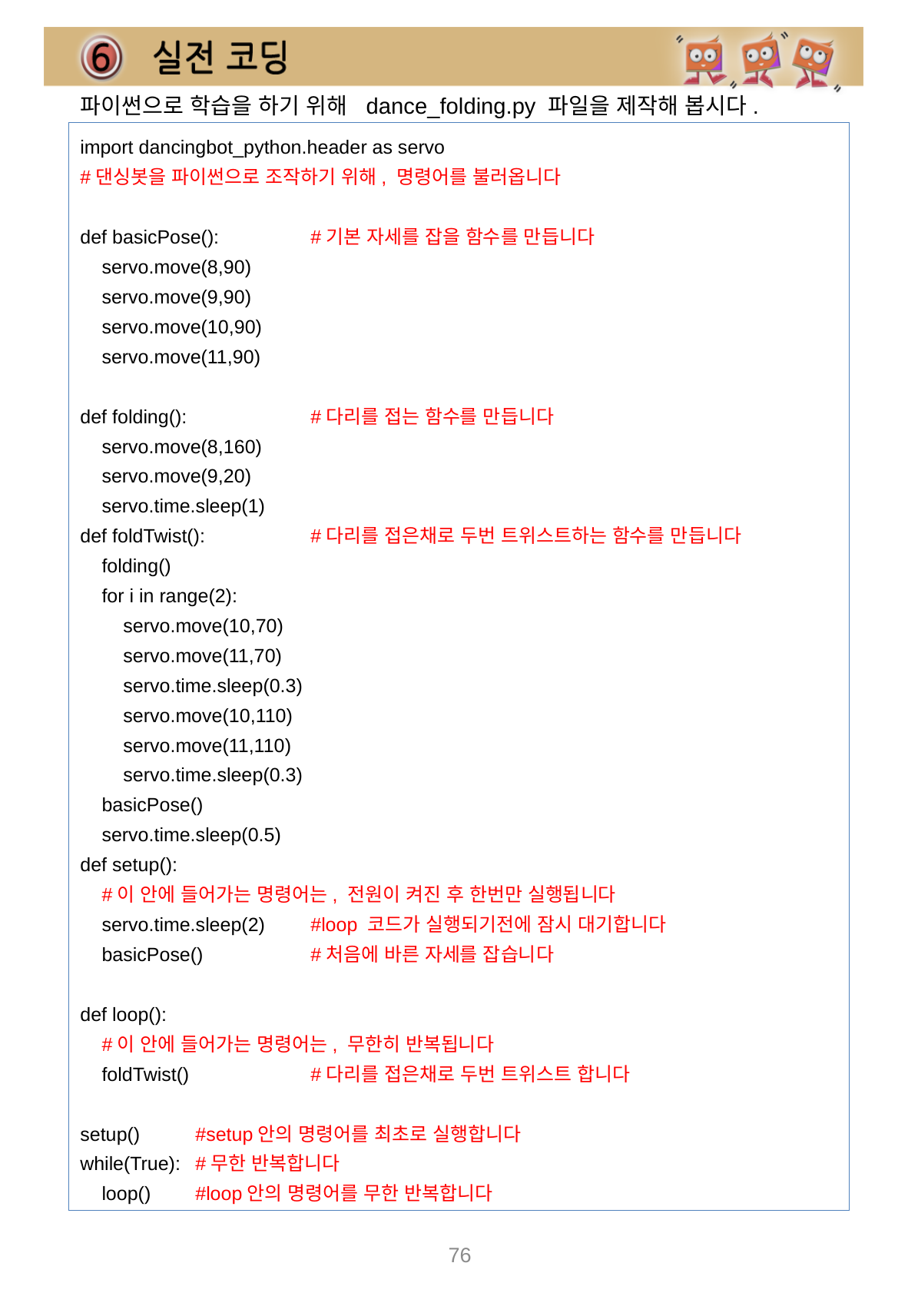

파이썬으로 학습을 하기 위해  dance_folding.py 파일을 제작해 봅시다.

import dancingbot_python.header as servo
#댄싱봇을 파이썬으로 조작하기 위해, 명령어를 불러옵니다

def basicPose():	#기본 자세를 잡을 함수를 만듭니다
    servo.move(8,90)
    servo.move(9,90)
    servo.move(10,90)
    servo.move(11,90)

def folding():		#다리를 접는 함수를 만듭니다
    servo.move(8,160)
    servo.move(9,20)
    servo.time.sleep(1)
def foldTwist():	#다리를 접은채로 두번 트위스트하는 함수를 만듭니다
    folding()
    for i in range(2):
        servo.move(10,70)
        servo.move(11,70)
        servo.time.sleep(0.3)
        servo.move(10,110)
        servo.move(11,110)
        servo.time.sleep(0.3)
    basicPose()
    servo.time.sleep(0.5)
def setup():
    #이 안에 들어가는 명령어는, 전원이 켜진 후 한번만 실행됩니다
    servo.time.sleep(2)	#loop 코드가 실행되기전에 잠시 대기합니다
    basicPose()                	#처음에 바른 자세를 잡습니다

def loop():
    #이 안에 들어가는 명령어는, 무한히 반복됩니다
    foldTwist()		#다리를 접은채로 두번 트위스트 합니다

setup()	#setup안의 명령어를 최초로 실행합니다
while(True):	#무한 반복합니다
    loop()	#loop안의 명령어를 무한 반복합니다
76